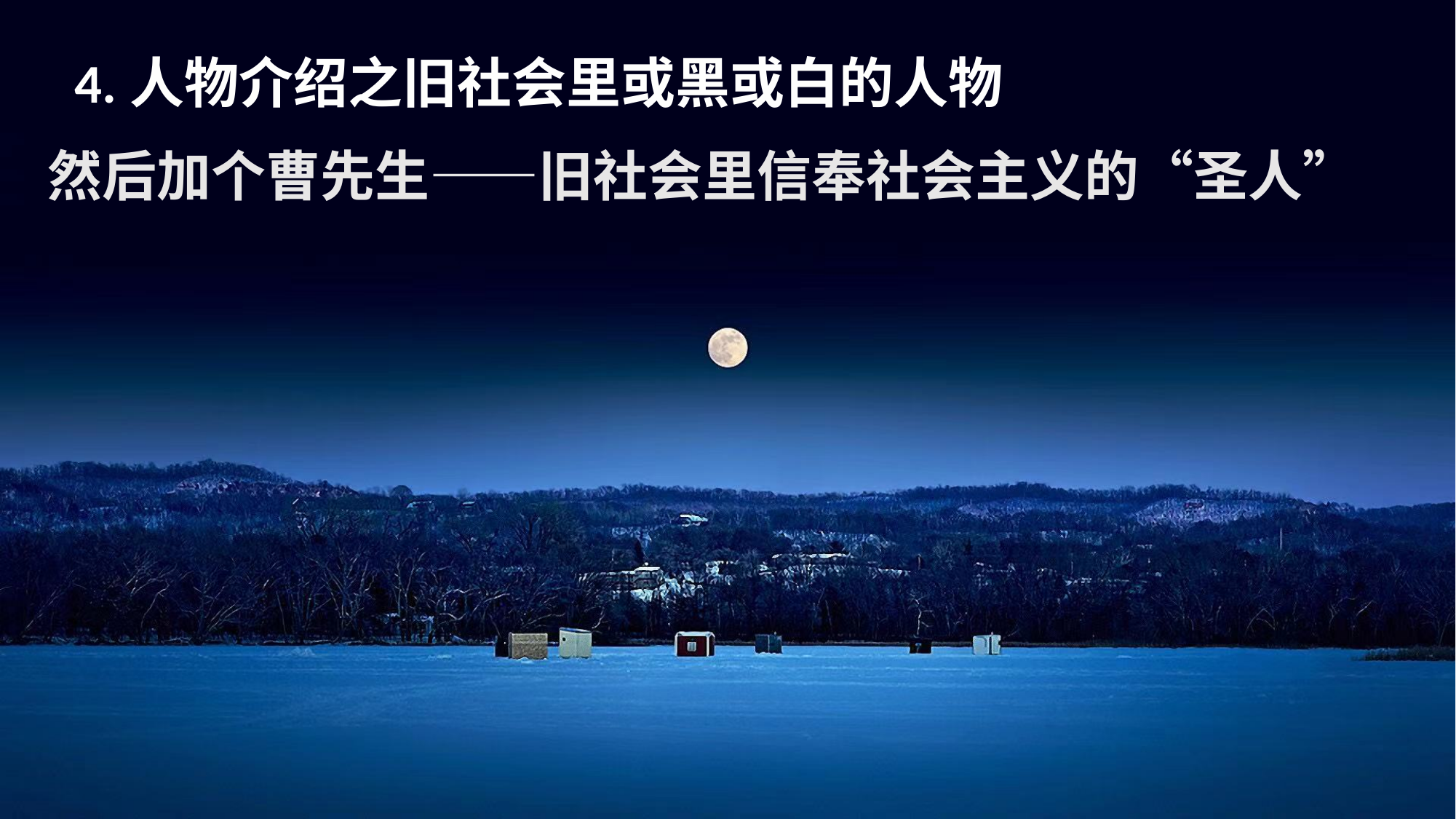

4.人物介绍之旧社会里或黑或白的人物
然后加个曹先生——旧社会里信奉社会主义的“圣人”